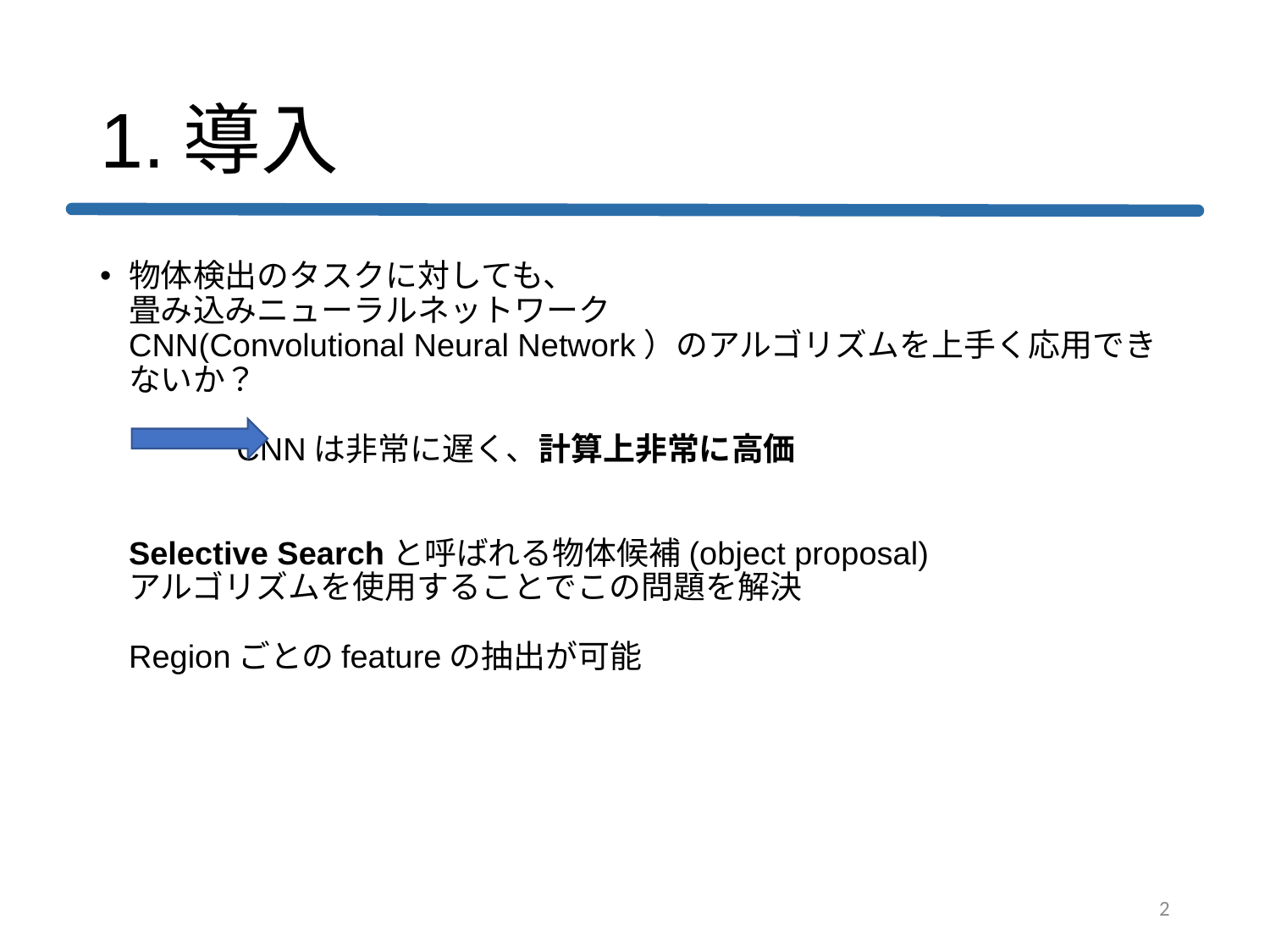

# 1.導入
物体検出のタスクに対しても、
畳み込みニューラルネットワーク
CNN(Convolutional Neural Network）のアルゴリズムを上手く応用できないか？
              CNNは非常に遅く、計算上非常に高価
Selective Searchと呼ばれる物体候補(object proposal)
アルゴリズムを使用することでこの問題を解決
Regionごとのfeatureの抽出が可能

2